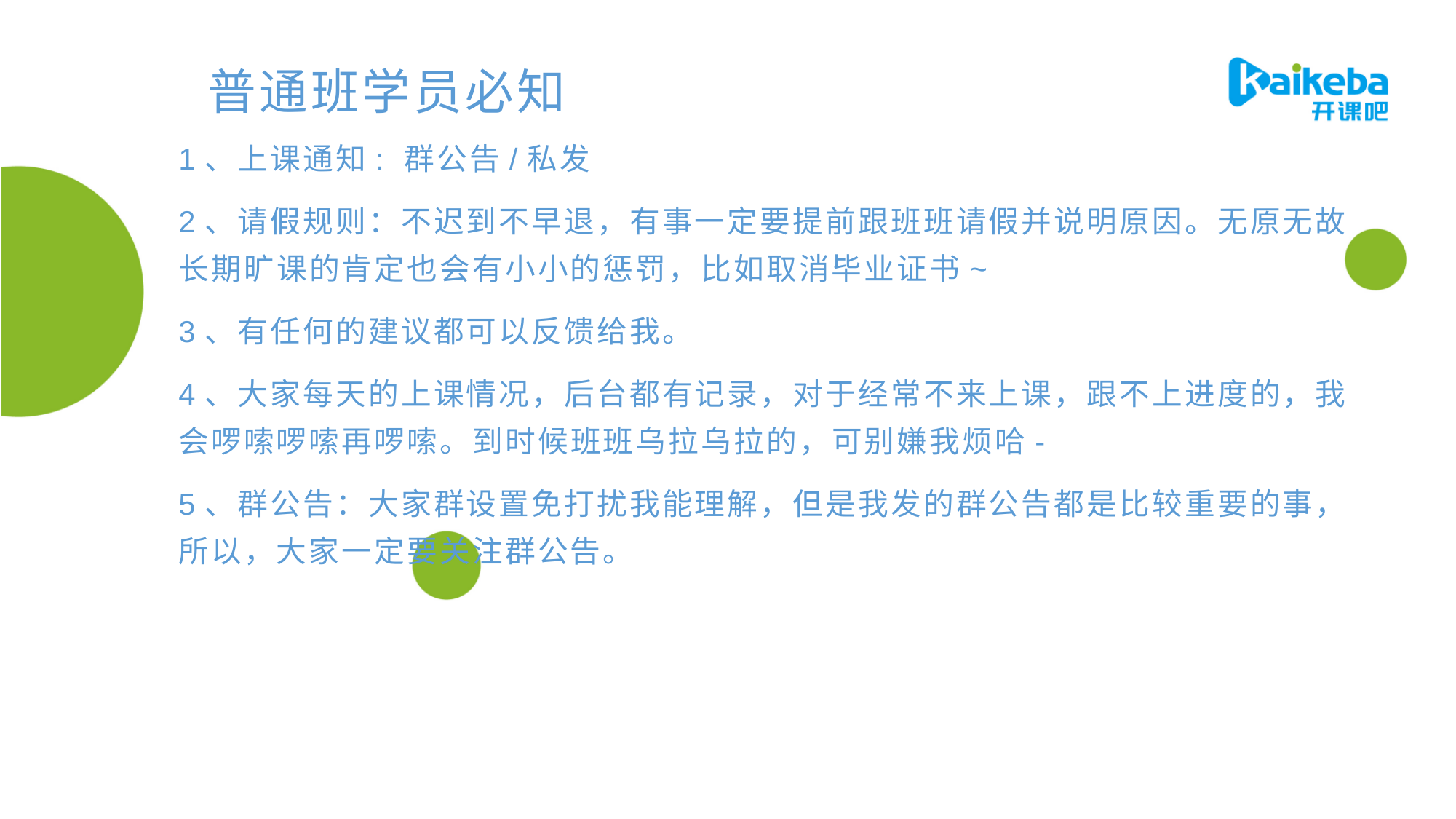

# 普通班学员必知
1、上课通知: 群公告/私发
2、请假规则：不迟到不早退，有事一定要提前跟班班请假并说明原因。无原无故长期旷课的肯定也会有小小的惩罚，比如取消毕业证书~
3、有任何的建议都可以反馈给我。
4、大家每天的上课情况，后台都有记录，对于经常不来上课，跟不上进度的，我会啰嗦啰嗦再啰嗦。到时候班班乌拉乌拉的，可别嫌我烦哈-
5、群公告：大家群设置免打扰我能理解，但是我发的群公告都是比较重要的事，所以，大家一定要关注群公告。